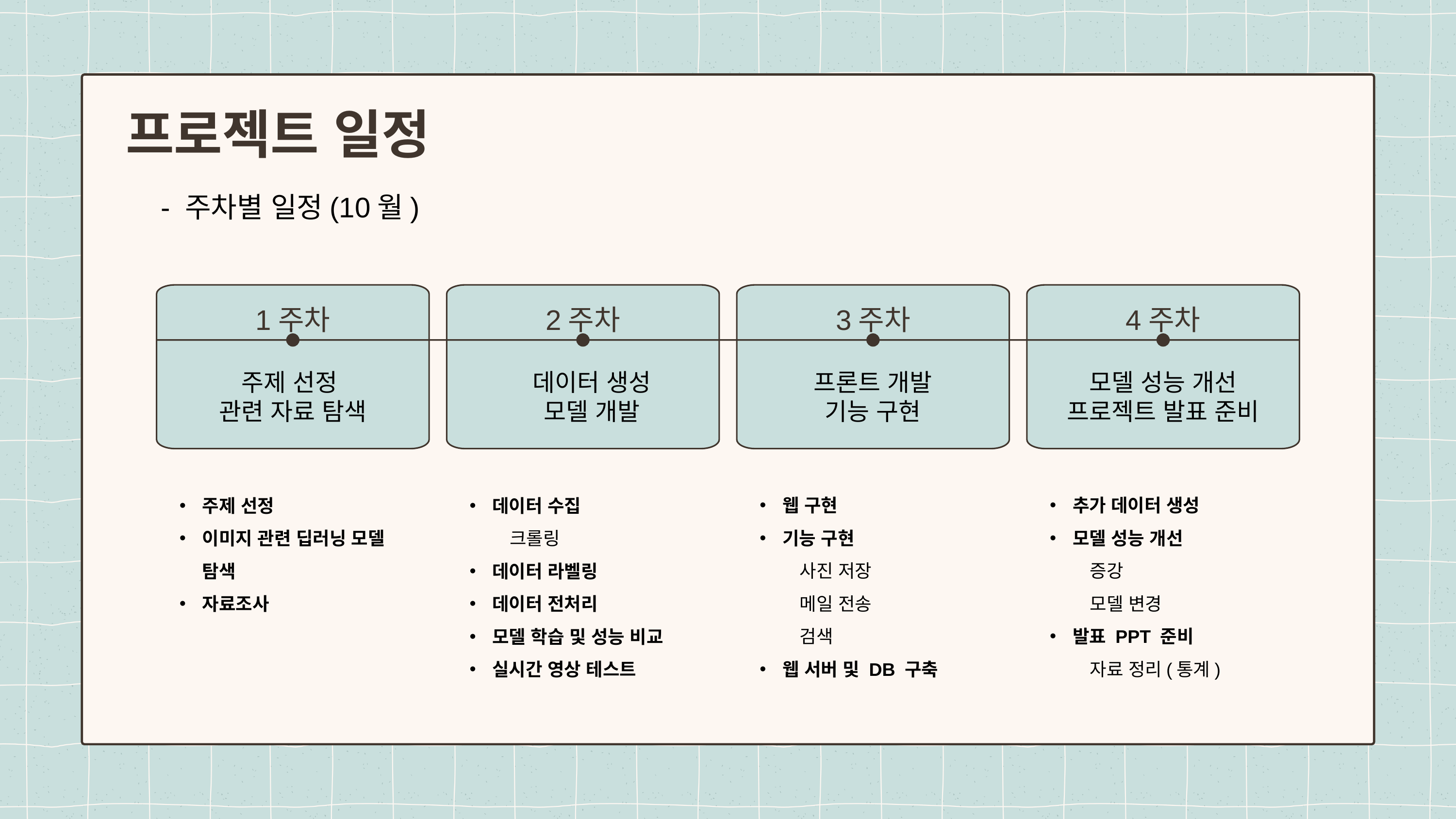

프로젝트 일정
- 주차별 일정(10월)

1주차

2주차

3주차

4주차

주제 선정
관련 자료 탐색
데이터 생성
모델 개발
프론트 개발
기능 구현
모델 성능 개선
프로젝트 발표 준비
웹 구현
기능 구현
       사진 저장
       메일 전송
       검색
웹 서버 및 DB 구축

추가 데이터 생성
모델 성능 개선
       증강
       모델 변경
발표 PPT 준비
       자료 정리(통계)
데이터 수집
       크롤링
데이터 라벨링
데이터 전처리
모델 학습 및 성능 비교
실시간 영상 테스트
주제 선정
이미지 관련 딥러닝 모델 탐색
자료조사